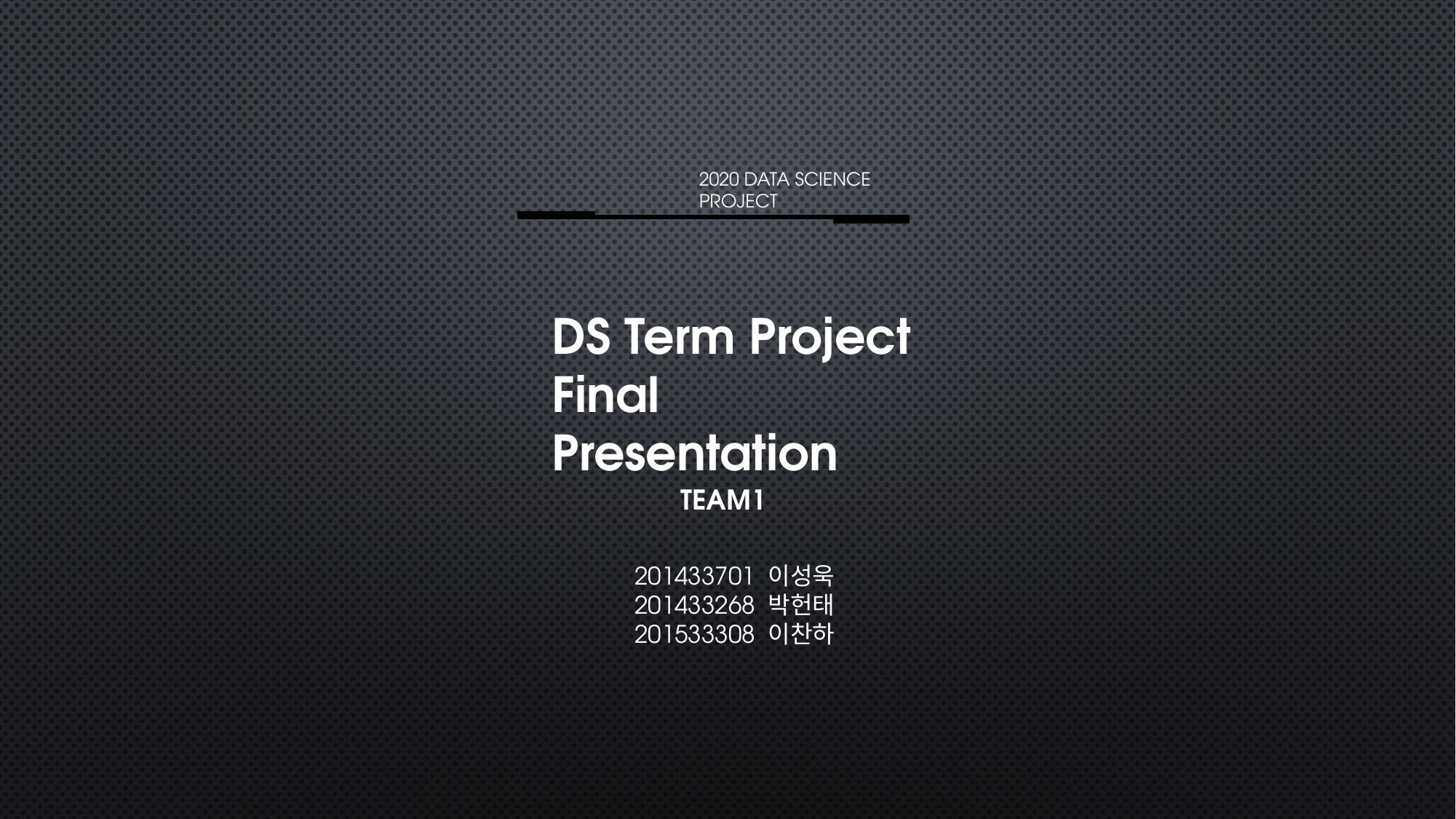

2020 DATA SCIENCE PROJECT

DS Term Project Final Presentation
TEAM1
201433701 이성욱
201433268 박헌태
201533308 이찬하